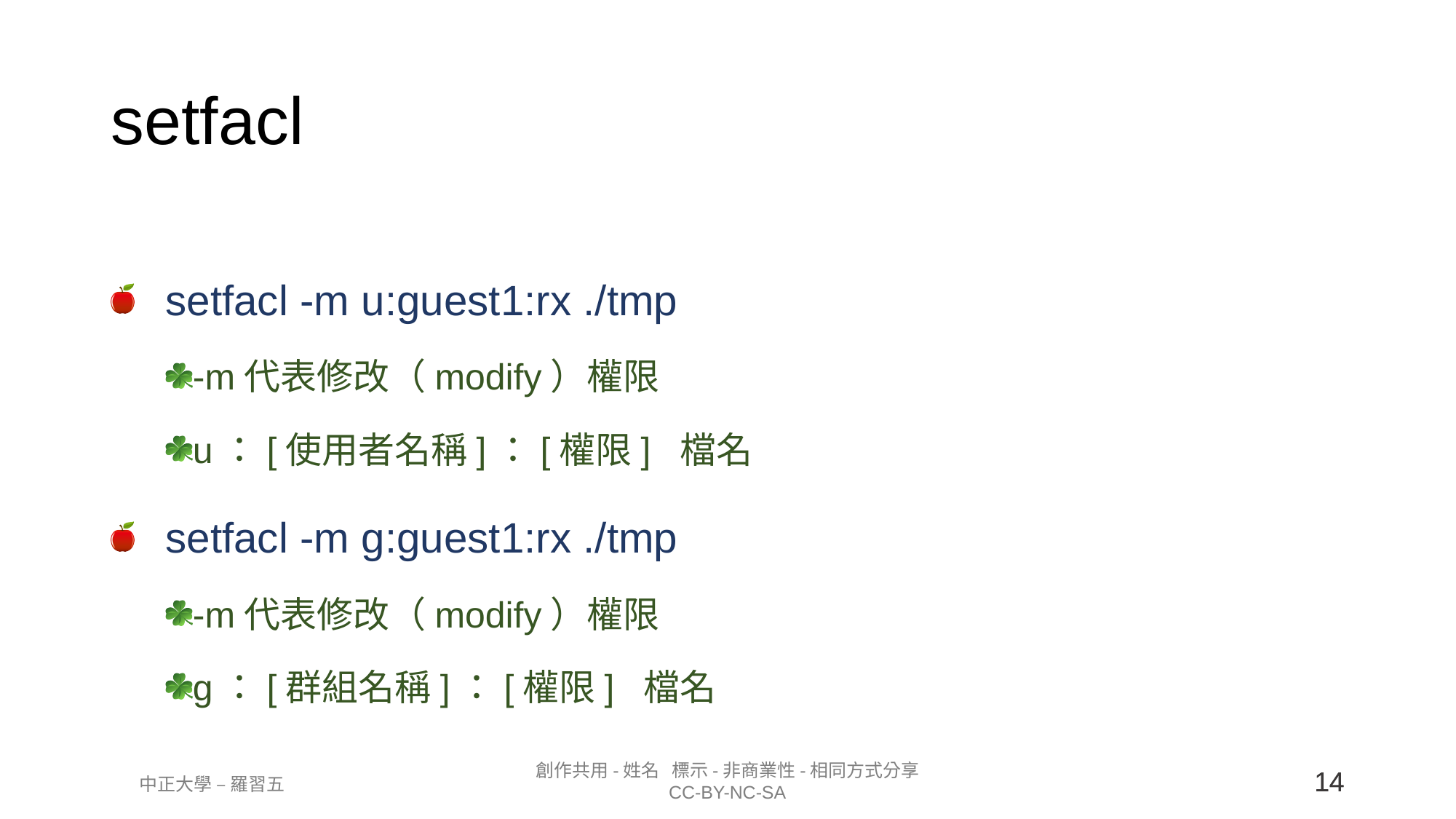

# setfacl
setfacl -m u:guest1:rx ./tmp
-m代表修改（modify）權限
u：[使用者名稱]：[權限]  檔名
setfacl -m g:guest1:rx ./tmp
-m代表修改（modify）權限
g：[群組名稱]：[權限]  檔名